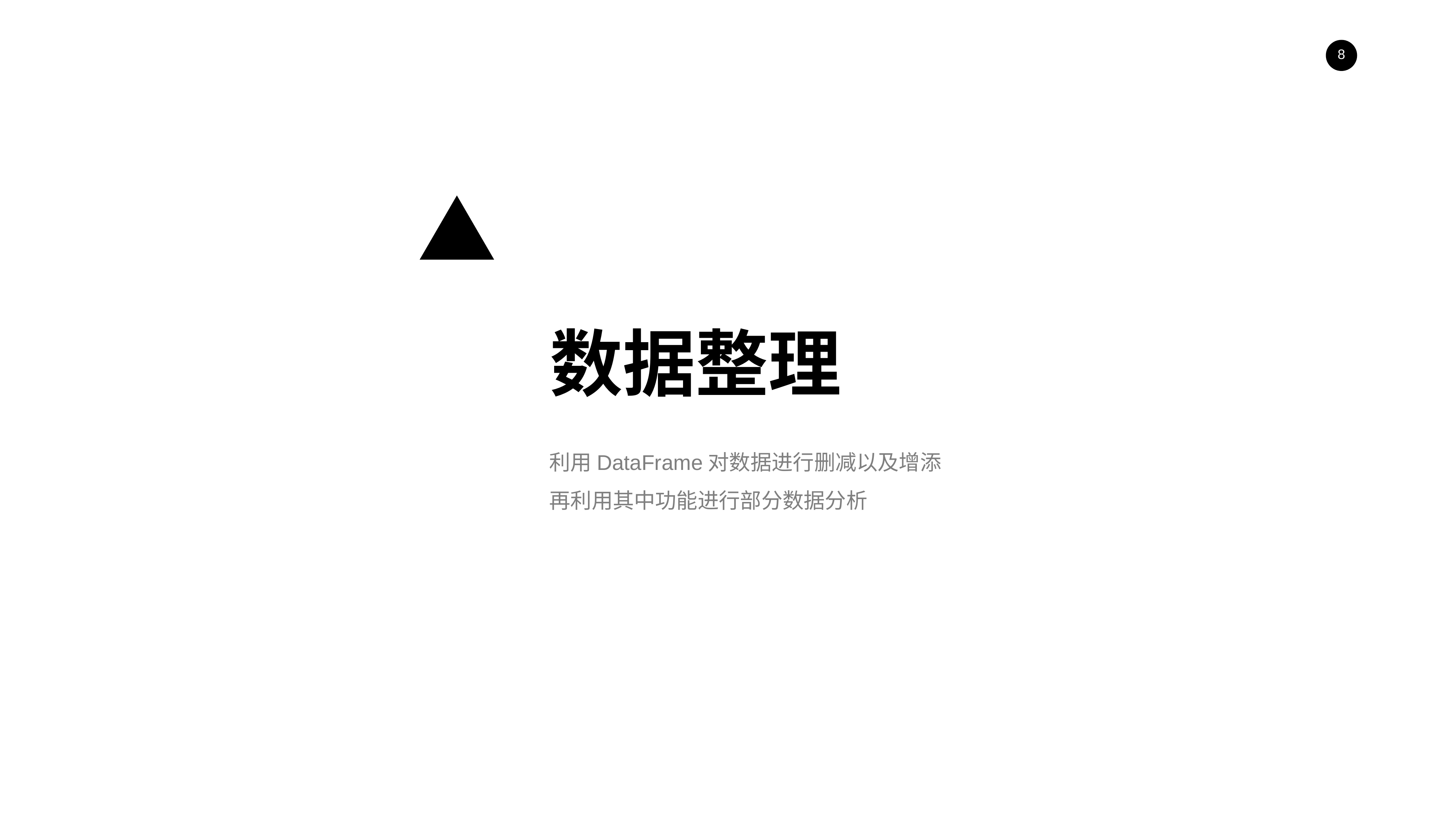

数据整理
利用DataFrame对数据进行删减以及增添
再利用其中功能进行部分数据分析